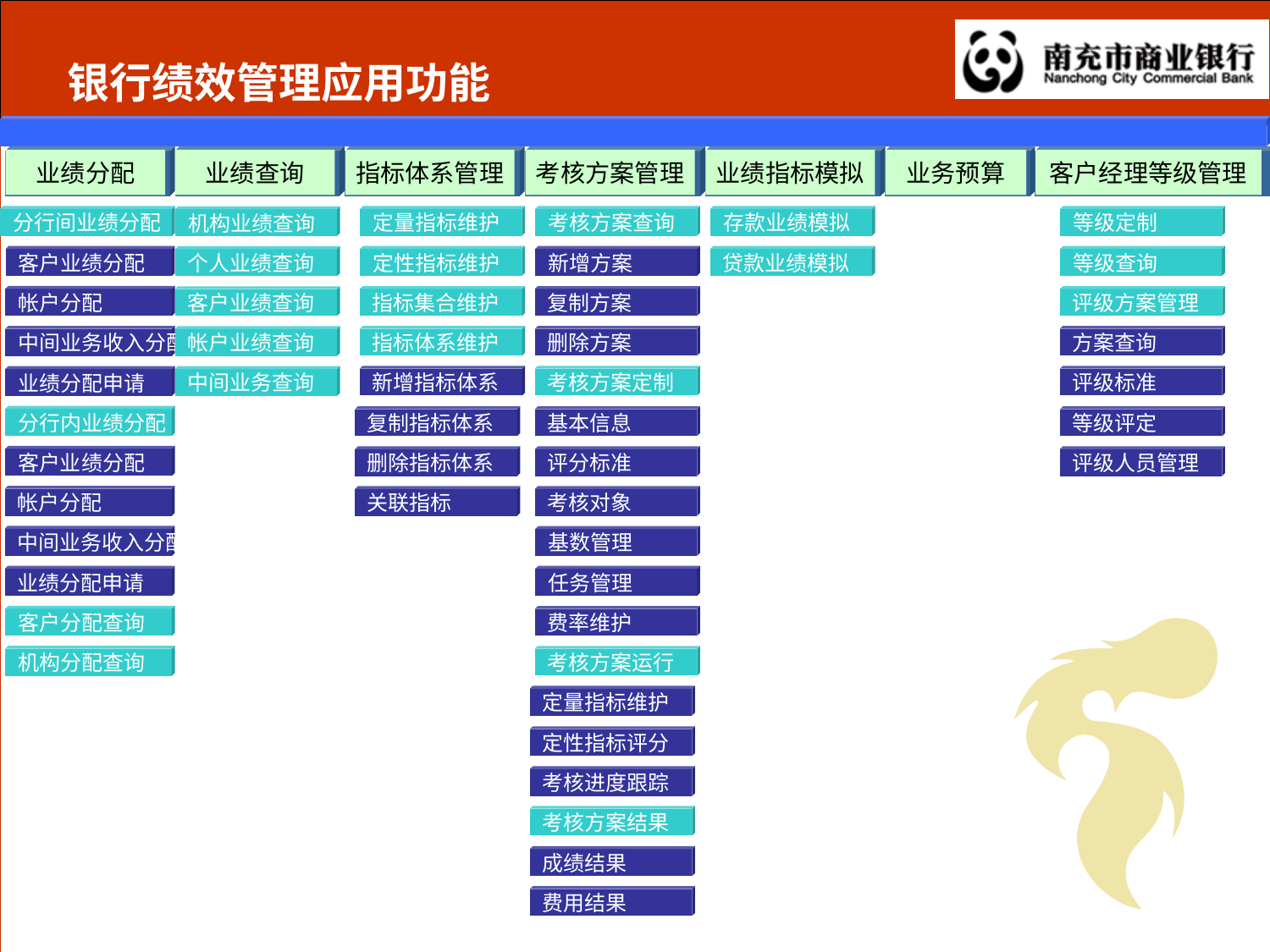

# 银行绩效管理应用功能

业绩分配

业绩查询

指标体系管理

考核方案管理

业绩指标模拟

业务预算

客户经理等级管理
分行间业绩分配
定量指标维护
考核方案查询
存款业绩模拟
等级定制
机构业绩查询
客户业绩分配
定性指标维护
新增方案
贷款业绩模拟
等级查询
个人业绩查询
帐户分配
指标集合维护
复制方案
评级方案管理
客户业绩查询
中间业务收入分配
指标体系维护
删除方案
方案查询
帐户业绩查询
新增指标体系
考核方案定制
评级标准
业绩分配申请
中间业务查询
分行内业绩分配
复制指标体系
基本信息
等级评定
客户业绩分配
删除指标体系
评分标准
评级人员管理
帐户分配
关联指标
考核对象
中间业务收入分配
基数管理
业绩分配申请
任务管理
客户分配查询
费率维护
机构分配查询
考核方案运行
定量指标维护
定性指标评分
考核进度跟踪
考核方案结果
成绩结果
费用结果